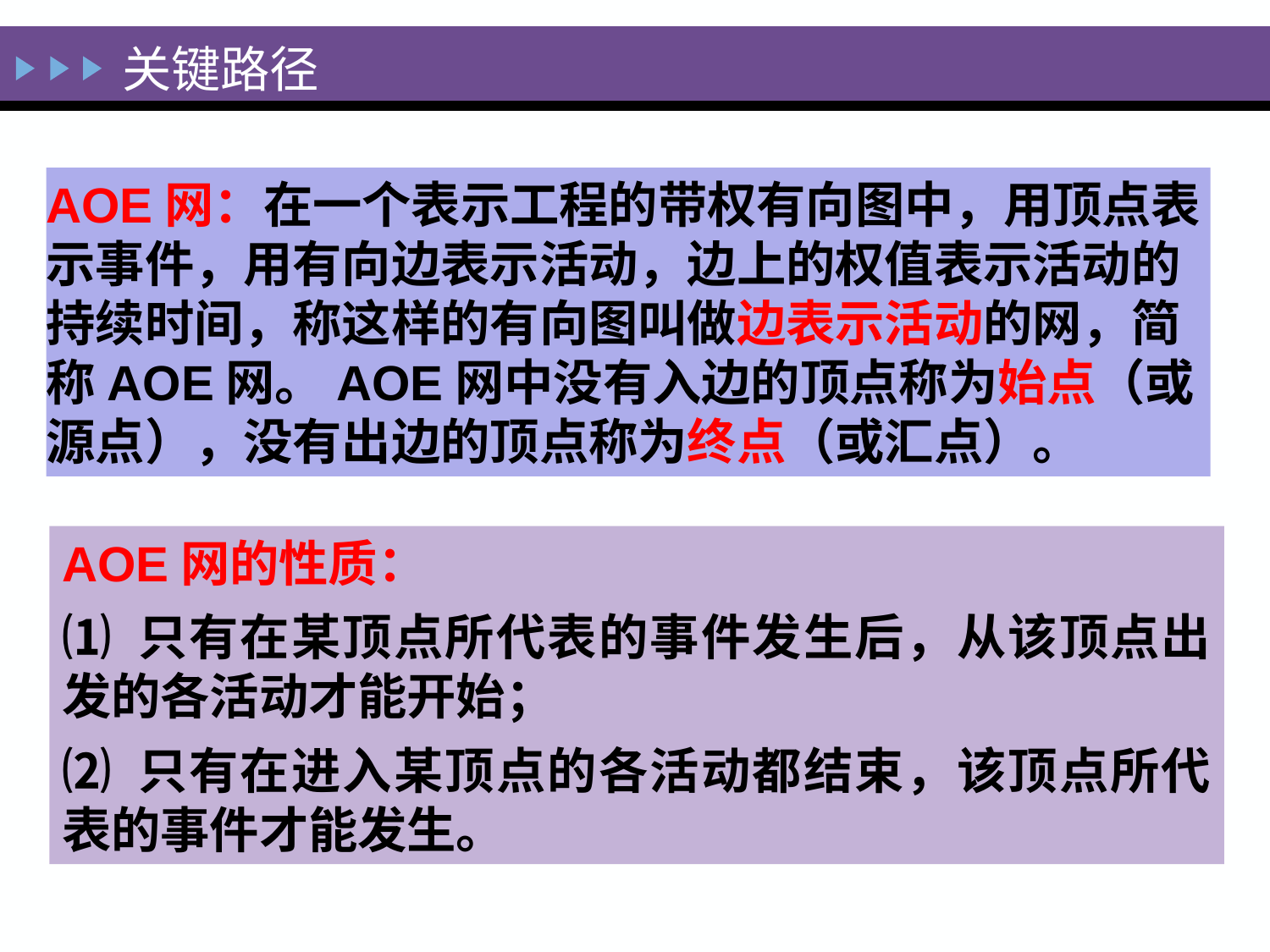

关键路径
AOE网：在一个表示工程的带权有向图中，用顶点表示事件，用有向边表示活动，边上的权值表示活动的持续时间，称这样的有向图叫做边表示活动的网，简称AOE网。AOE网中没有入边的顶点称为始点（或源点），没有出边的顶点称为终点（或汇点）。
AOE网的性质：
⑴ 只有在某顶点所代表的事件发生后，从该顶点出发的各活动才能开始；
⑵ 只有在进入某顶点的各活动都结束，该顶点所代表的事件才能发生。